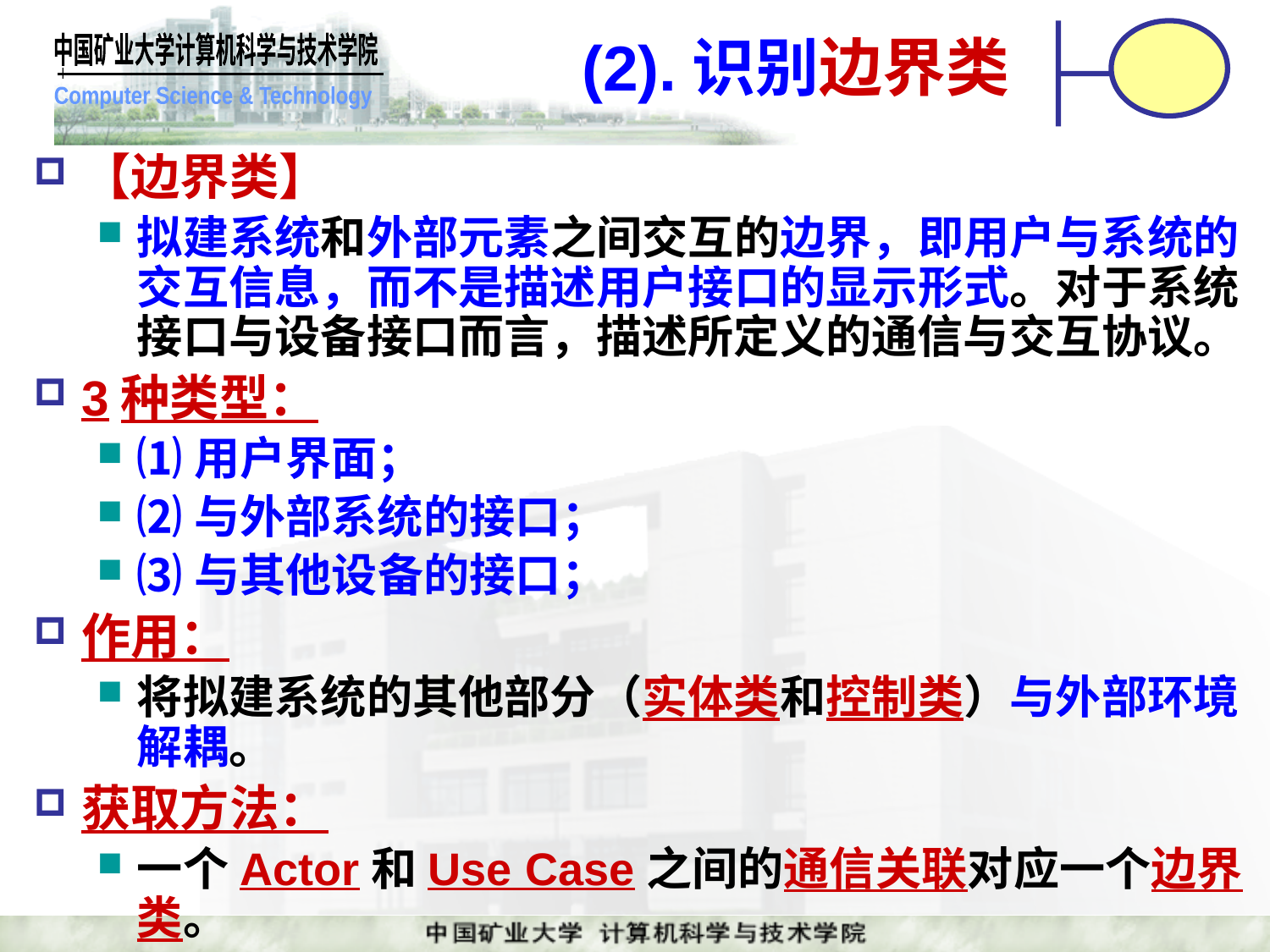

# (2).识别边界类

【边界类】
拟建系统和外部元素之间交互的边界，即用户与系统的交互信息，而不是描述用户接口的显示形式。对于系统接口与设备接口而言，描述所定义的通信与交互协议。
3种类型：
⑴用户界面；
⑵与外部系统的接口；
⑶与其他设备的接口；
作用：
将拟建系统的其他部分（实体类和控制类）与外部环境解耦。
获取方法：
一个Actor和Use Case之间的通信关联对应一个边界类。
149